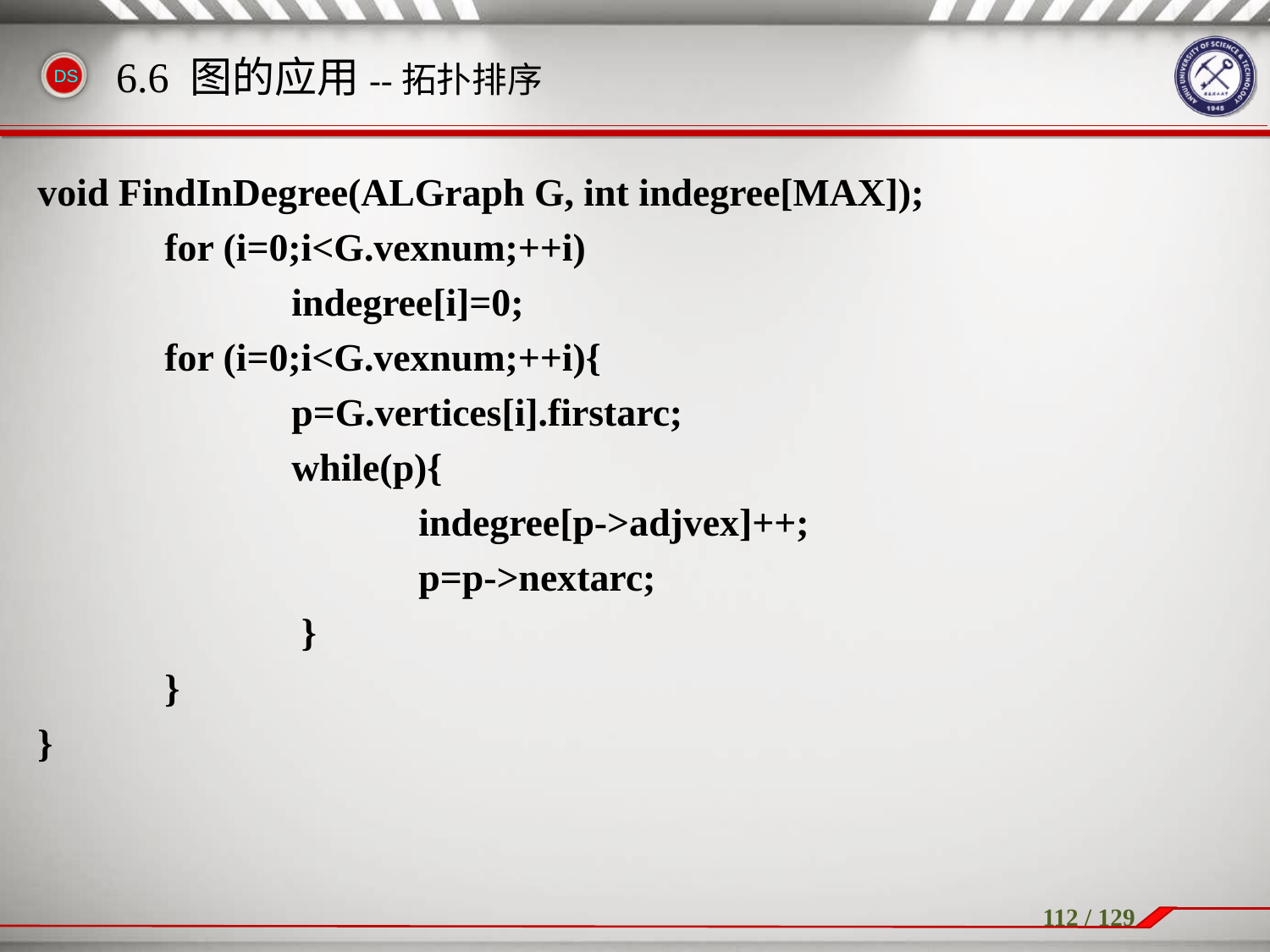

void FindInDegree(ALGraph G, int indegree[MAX]);
	for (i=0;i<G.vexnum;++i)
		indegree[i]=0;
	for (i=0;i<G.vexnum;++i){
		p=G.vertices[i].firstarc;
		while(p){
			indegree[p->adjvex]++;
			p=p->nextarc;
		 }
	}
}
6.6 图的应用--拓扑排序